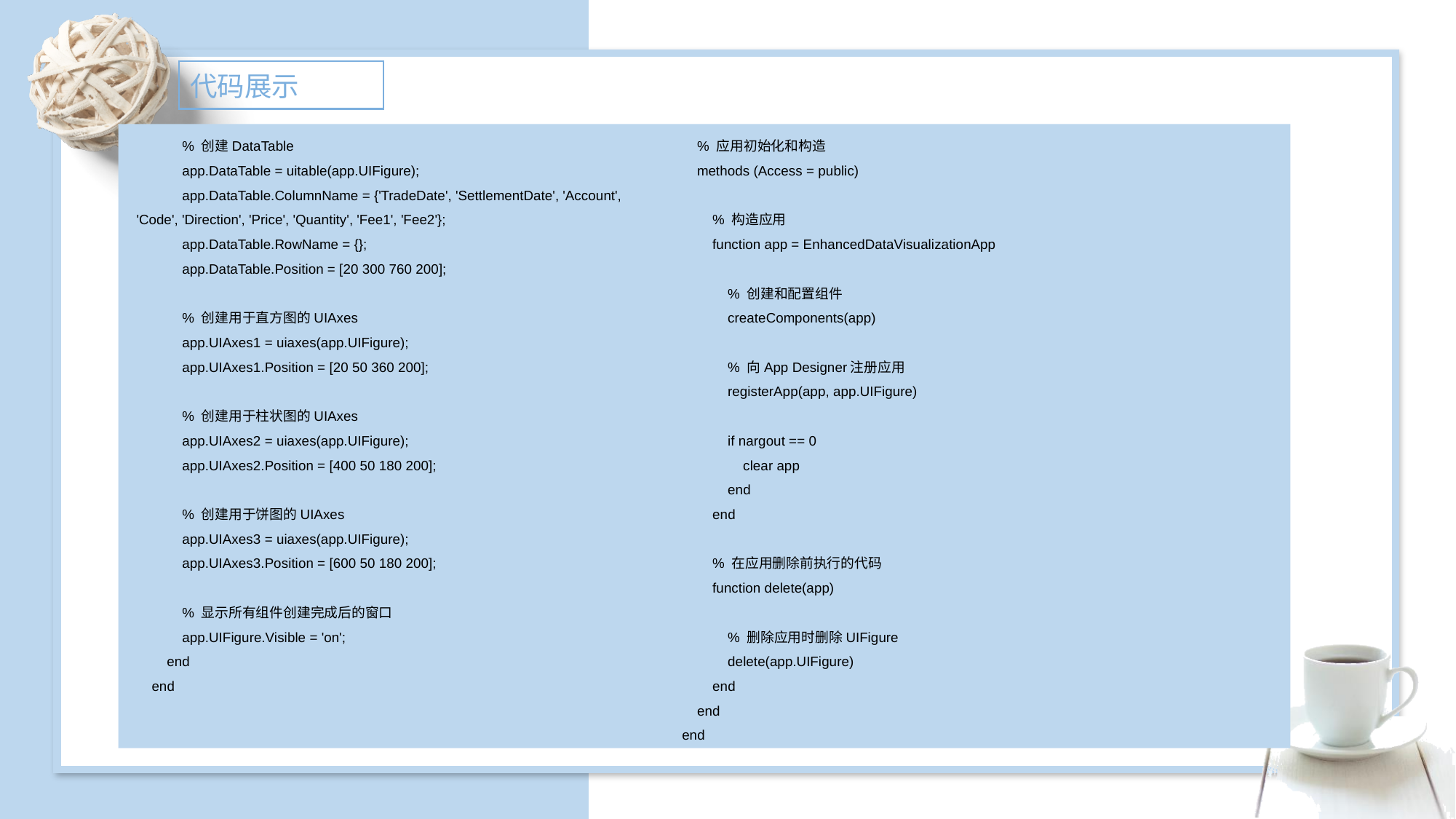

代码展示

            % 创建DataTable
            app.DataTable = uitable(app.UIFigure);
            app.DataTable.ColumnName = {'TradeDate', 'SettlementDate', 'Account', 'Code', 'Direction', 'Price', 'Quantity', 'Fee1', 'Fee2'};
            app.DataTable.RowName = {};
            app.DataTable.Position = [20 300 760 200];

            % 创建用于直方图的UIAxes
            app.UIAxes1 = uiaxes(app.UIFigure);
            app.UIAxes1.Position = [20 50 360 200];

            % 创建用于柱状图的UIAxes
            app.UIAxes2 = uiaxes(app.UIFigure);
            app.UIAxes2.Position = [400 50 180 200];

            % 创建用于饼图的UIAxes
            app.UIAxes3 = uiaxes(app.UIFigure);
            app.UIAxes3.Position = [600 50 180 200];

            % 显示所有组件创建完成后的窗口
            app.UIFigure.Visible = 'on';
        end
    end
    % 应用初始化和构造
    methods (Access = public)

        % 构造应用
        function app = EnhancedDataVisualizationApp

            % 创建和配置组件
            createComponents(app)

            % 向App Designer注册应用
            registerApp(app, app.UIFigure)

            if nargout == 0
                clear app
            end
        end

        % 在应用删除前执行的代码
        function delete(app)

            % 删除应用时删除UIFigure
            delete(app.UIFigure)
        end
    end
end